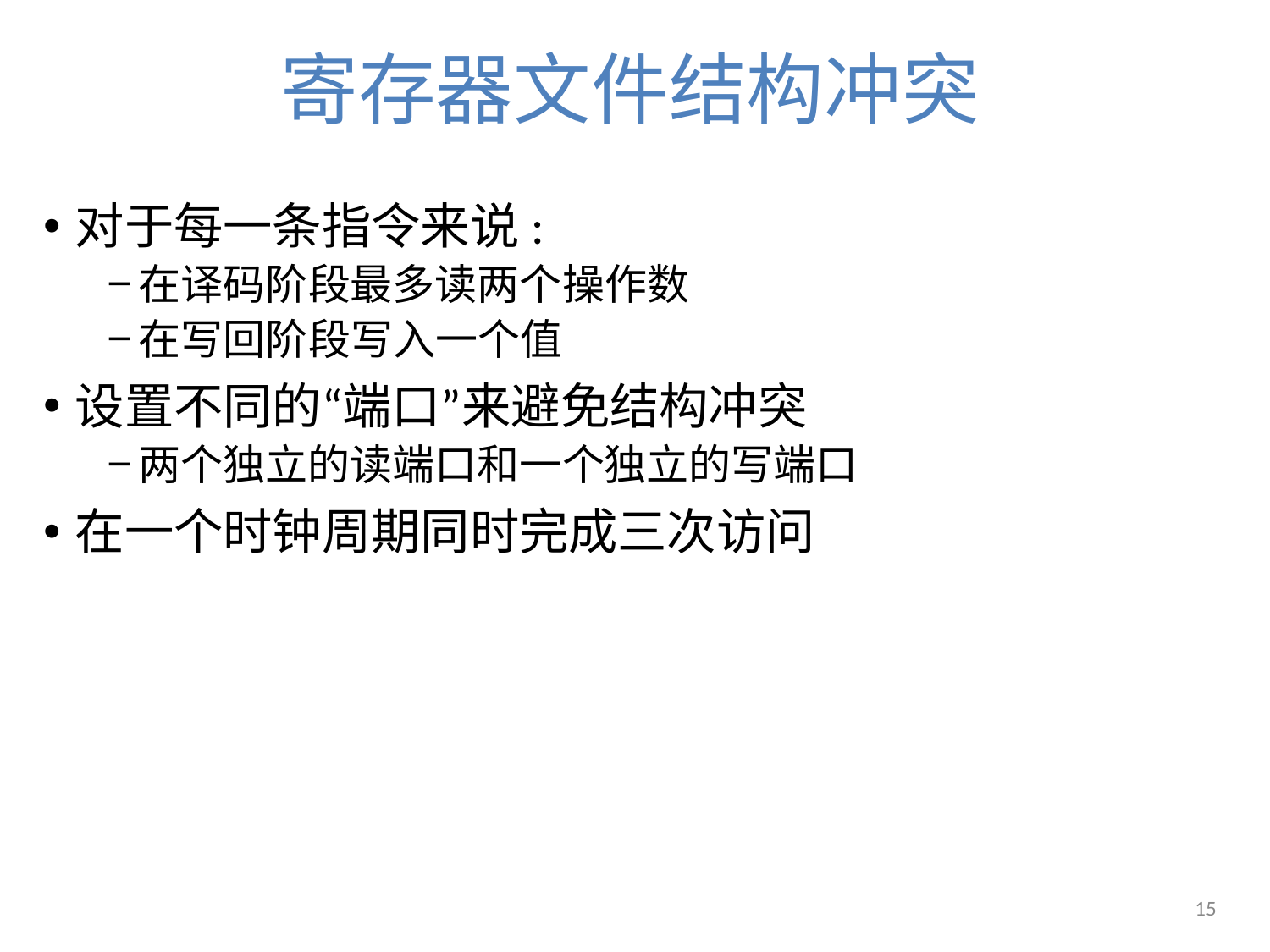

# 寄存器文件结构冲突
对于每一条指令来说:
在译码阶段最多读两个操作数
在写回阶段写入一个值
设置不同的“端口”来避免结构冲突
两个独立的读端口和一个独立的写端口
在一个时钟周期同时完成三次访问
15